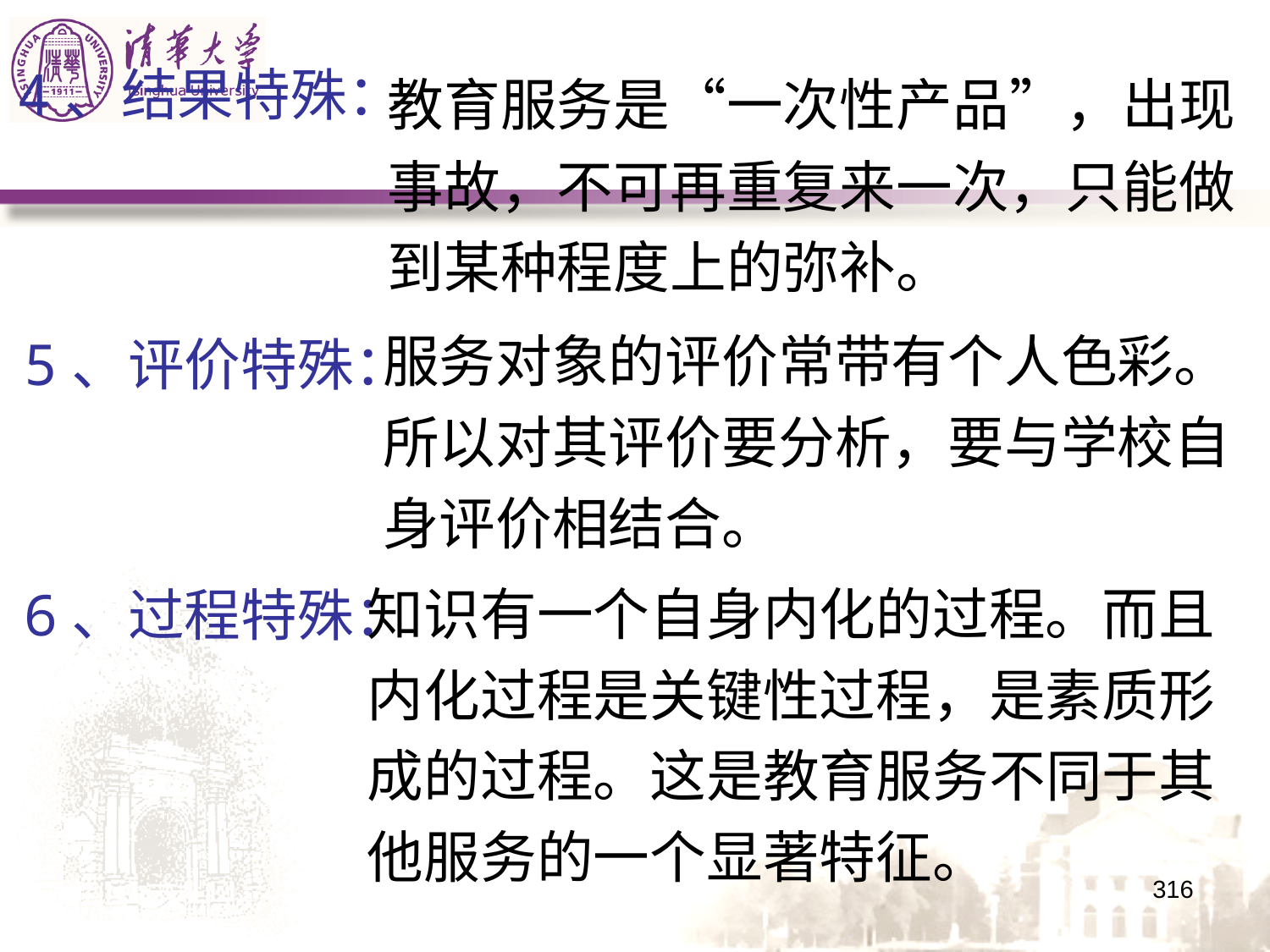

4、结果特殊：
教育服务是“一次性产品”，出现事故，不可再重复来一次，只能做到某种程度上的弥补。
5、评价特殊：
服务对象的评价常带有个人色彩。所以对其评价要分析，要与学校自身评价相结合。
6、过程特殊：
知识有一个自身内化的过程。而且内化过程是关键性过程，是素质形成的过程。这是教育服务不同于其他服务的一个显著特征。
316